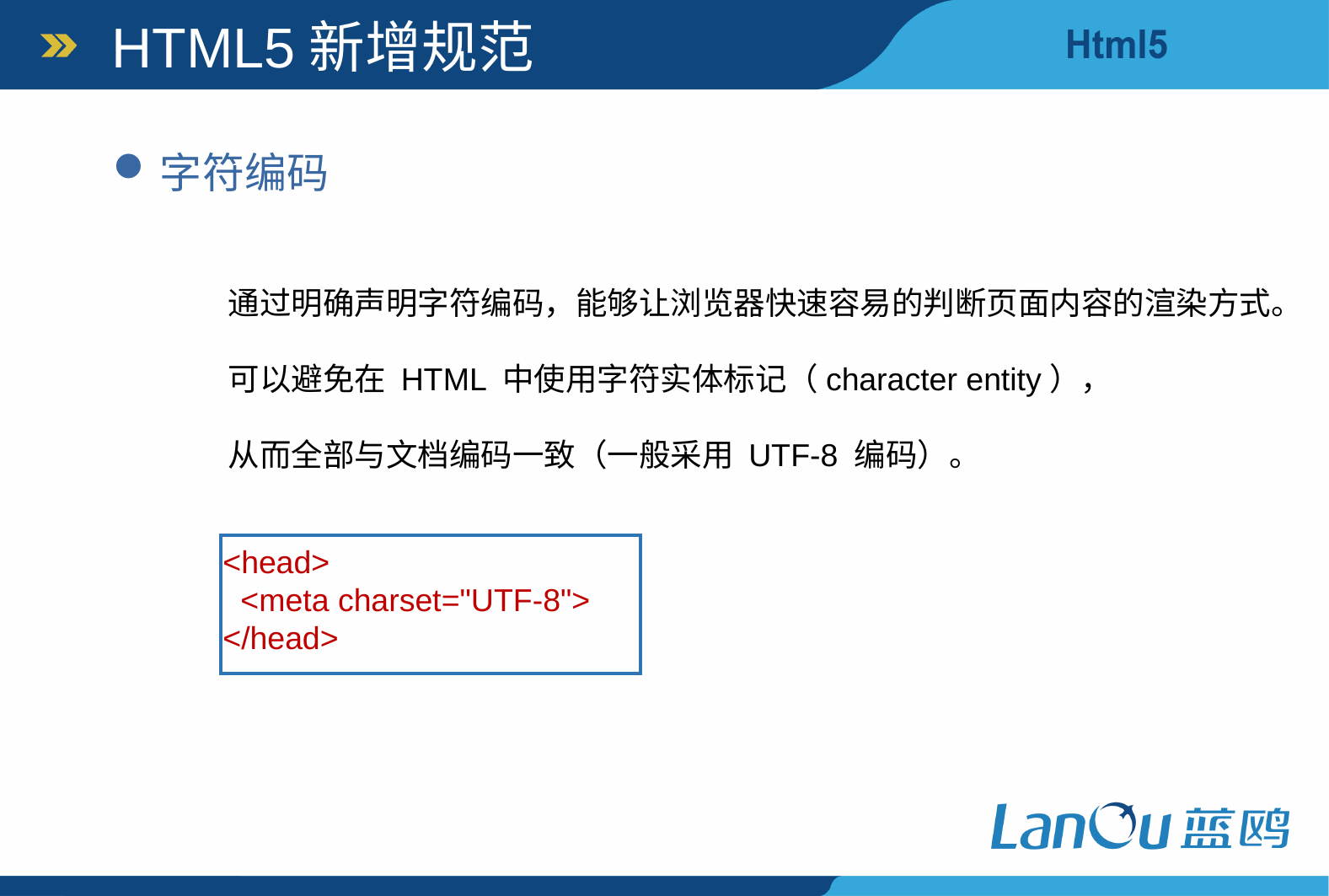

HTML5新增规范
字符编码
通过明确声明字符编码，能够让浏览器快速容易的判断页面内容的渲染方式。

可以避免在 HTML 中使用字符实体标记（character entity），

从而全部与文档编码一致（一般采用 UTF-8 编码）。
<head>
  <meta charset="UTF-8">
</head>